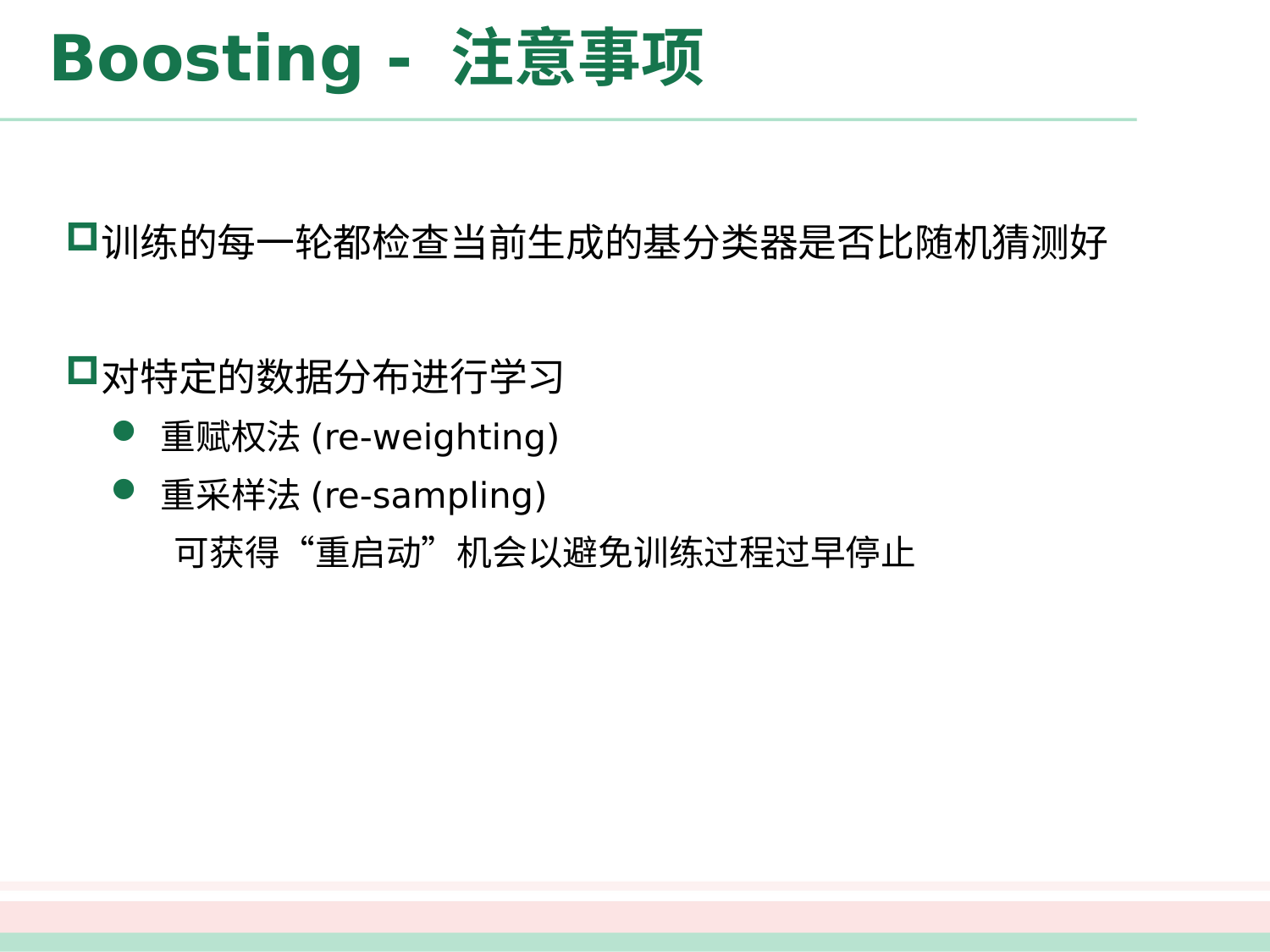

# Boosting - 注意事项
训练的每一轮都检查当前生成的基分类器是否比随机猜测好

对特定的数据分布进行学习
重赋权法(re-weighting)
重采样法(re-sampling)
可获得“重启动”机会以避免训练过程过早停止